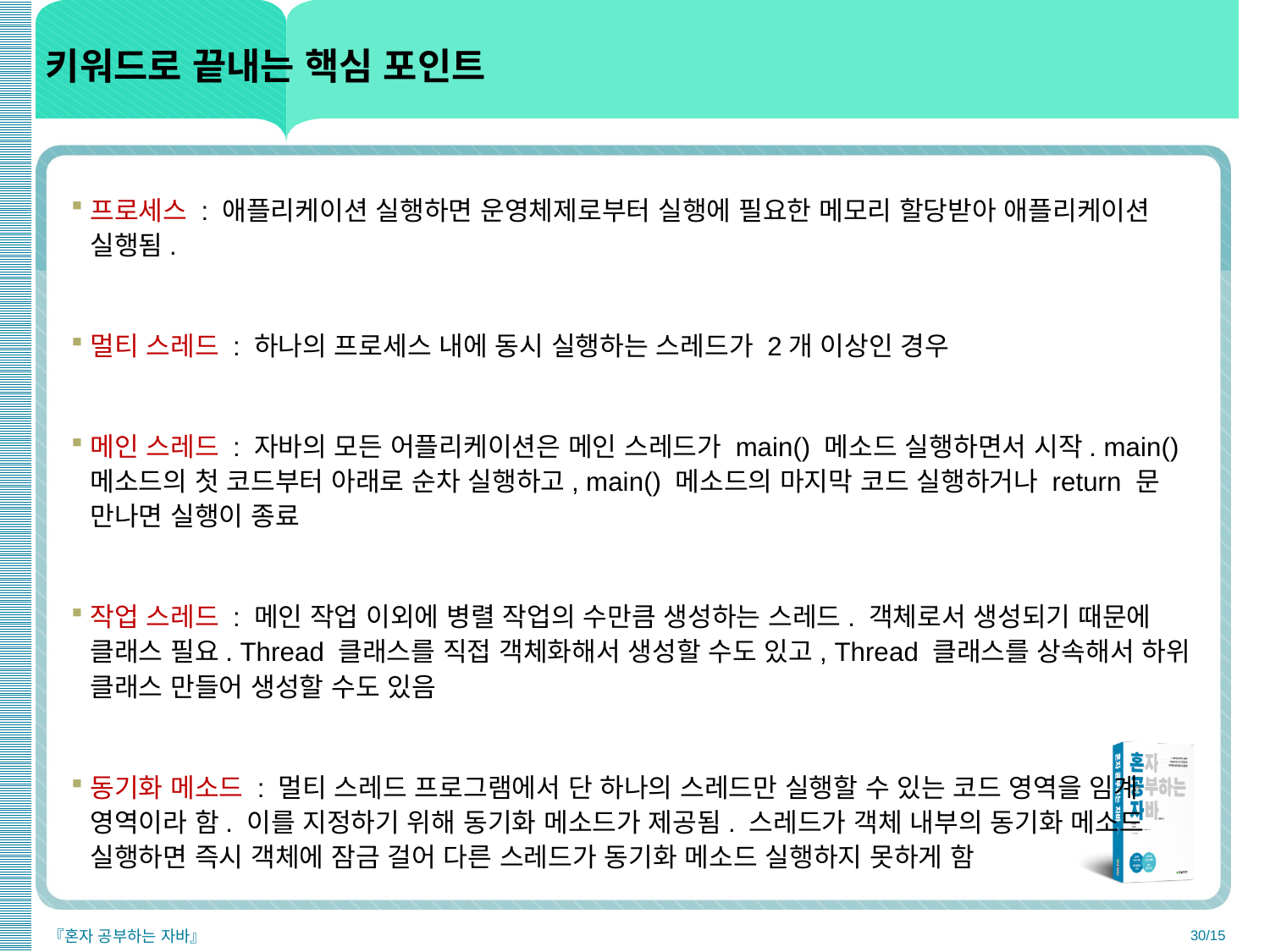

# 키워드로 끝내는 핵심 포인트

프로세스 : 애플리케이션 실행하면 운영체제로부터 실행에 필요한 메모리 할당받아 애플리케이션 실행됨.

멀티 스레드 : 하나의 프로세스 내에 동시 실행하는 스레드가 2개 이상인 경우

메인 스레드 : 자바의 모든 어플리케이션은 메인 스레드가 main() 메소드 실행하면서 시작. main() 메소드의 첫 코드부터 아래로 순차 실행하고, main() 메소드의 마지막 코드 실행하거나 return 문 만나면 실행이 종료

작업 스레드 : 메인 작업 이외에 병렬 작업의 수만큼 생성하는 스레드. 객체로서 생성되기 때문에 클래스 필요. Thread 클래스를 직접 객체화해서 생성할 수도 있고, Thread 클래스를 상속해서 하위 클래스 만들어 생성할 수도 있음

동기화 메소드 : 멀티 스레드 프로그램에서 단 하나의 스레드만 실행할 수 있는 코드 영역을 임계 영역이라 함. 이를 지정하기 위해 동기화 메소드가 제공됨. 스레드가 객체 내부의 동기화 메소드 실행하면 즉시 객체에 잠금 걸어 다른 스레드가 동기화 메소드 실행하지 못하게 함